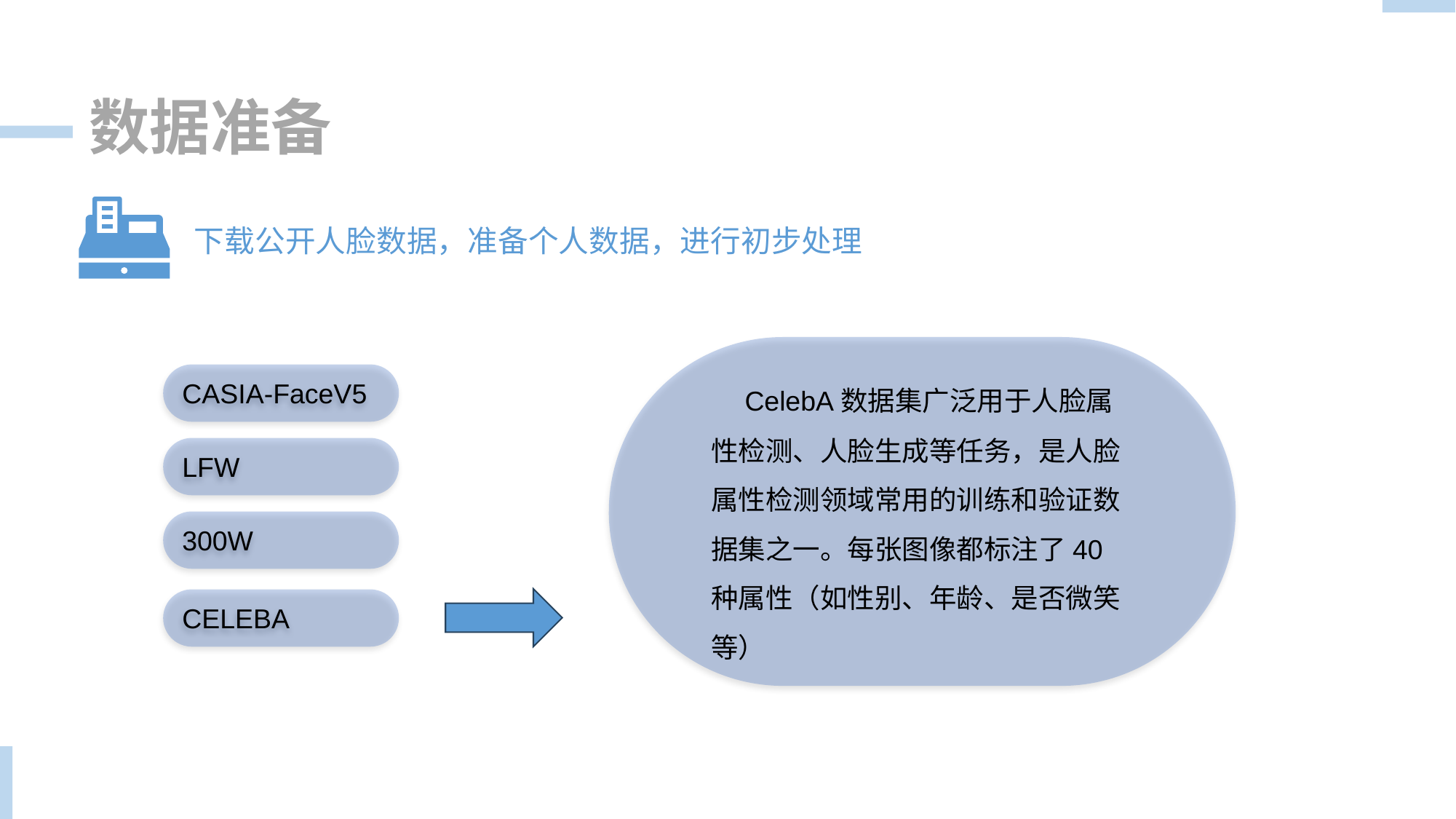

数据准备

下载公开人脸数据，准备个人数据，进行初步处理
20

    CelebA数据集广泛用于人脸属性检测、人脸生成等任务，是人脸属性检测领域常用的训练和验证数据集之一。每张图像都标注了40种属性（如性别、年龄、是否微笑等）
CASIA-FaceV5
LFW
300W

CELEBA